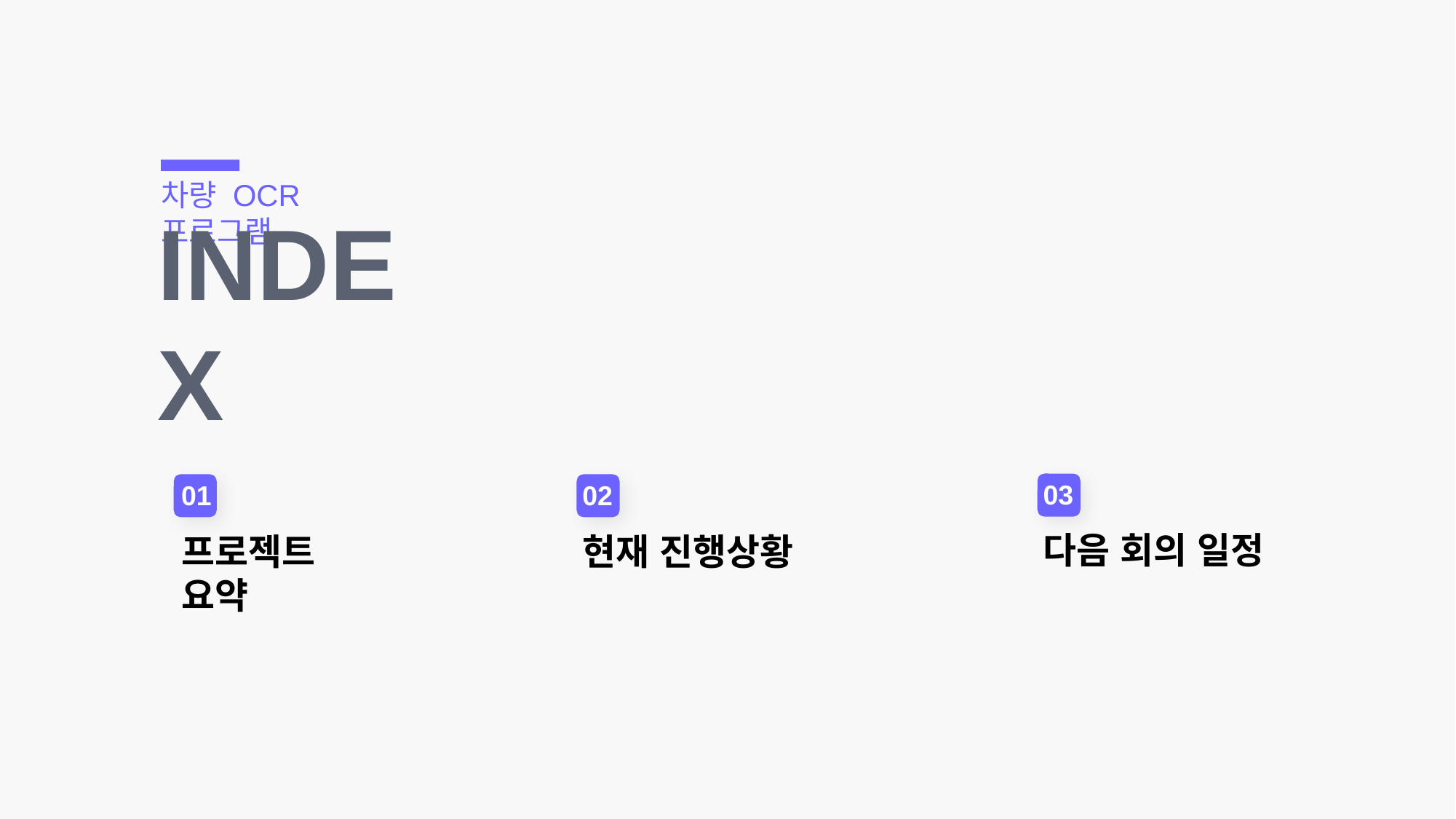

차량 OCR 프로그램
INDEX
03

01

02

다음 회의 일정
프로젝트 요약
현재 진행상황